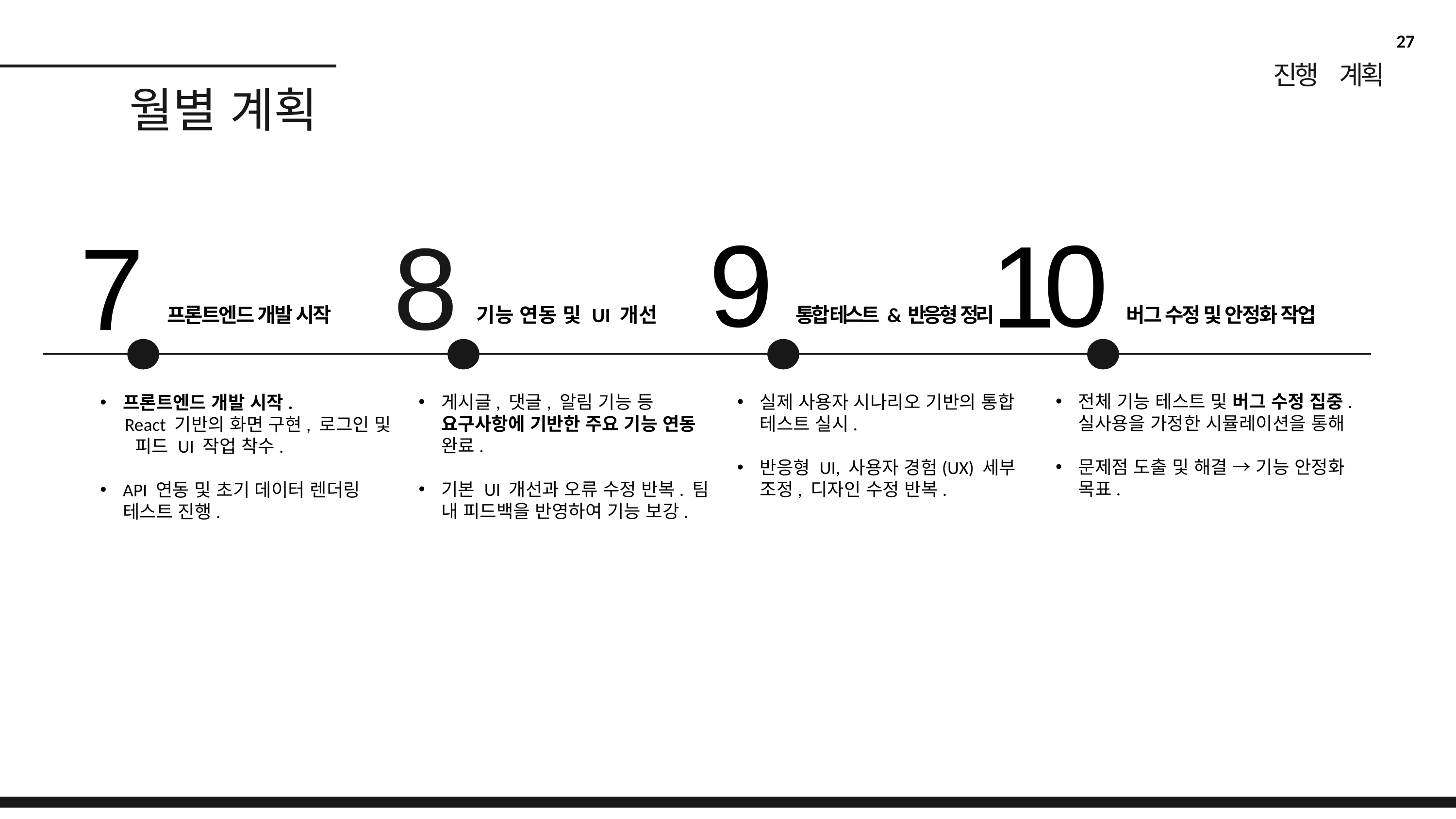

27
진행　계획

월별 계획
9
0
1
8
7
기능 연동 및 UI 개선
통합 테스트 & 반응형  정리
버그 수정 및 안정화 작업
프론트엔드 개발 시작

전체 기능 테스트 및 버그 수정 집중. 실사용을 가정한 시뮬레이션을 통해
문제점 도출 및 해결 → 기능 안정화 목표.
게시글, 댓글, 알림 기능 등 요구사항에 기반한 주요 기능 연동 완료.

기본 UI 개선과 오류 수정 반복. 팀 내 피드백을 반영하여 기능 보강.
실제 사용자 시나리오 기반의 통합 테스트 실시.
반응형 UI, 사용자 경험(UX) 세부 조정, 디자인 수정 반복.
프론트엔드 개발 시작.
      React 기반의 화면 구현, 로그인 및
      피드 UI 작업 착수.
API 연동 및 초기 데이터 렌더링 테스트 진행.